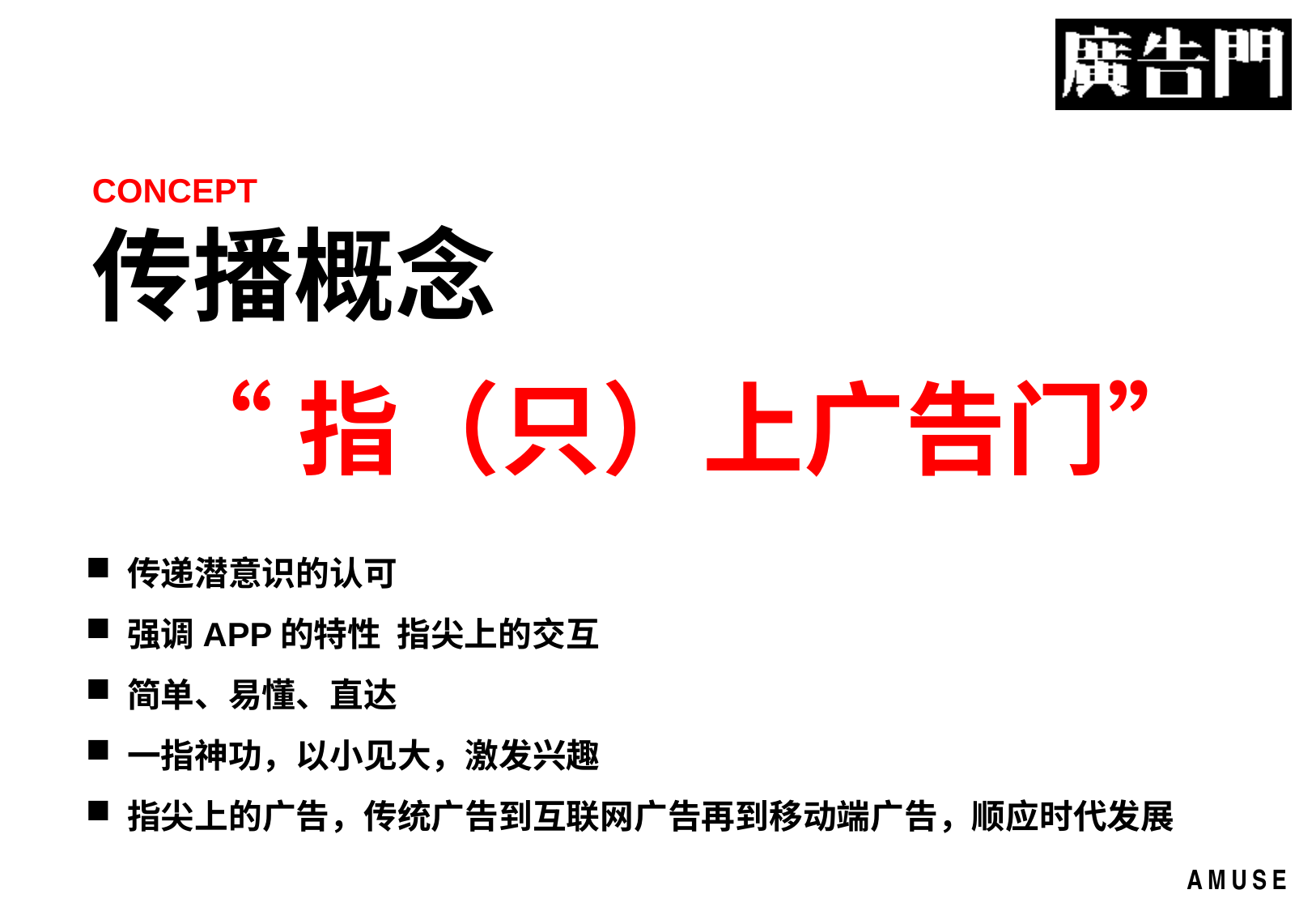

CONCEPT
传播概念
“指（只）上广告门”
 传递潜意识的认可
 强调APP的特性  指尖上的交互
 简单、易懂、直达
 一指神功，以小见大，激发兴趣
 指尖上的广告，传统广告到互联网广告再到移动端广告，顺应时代发展